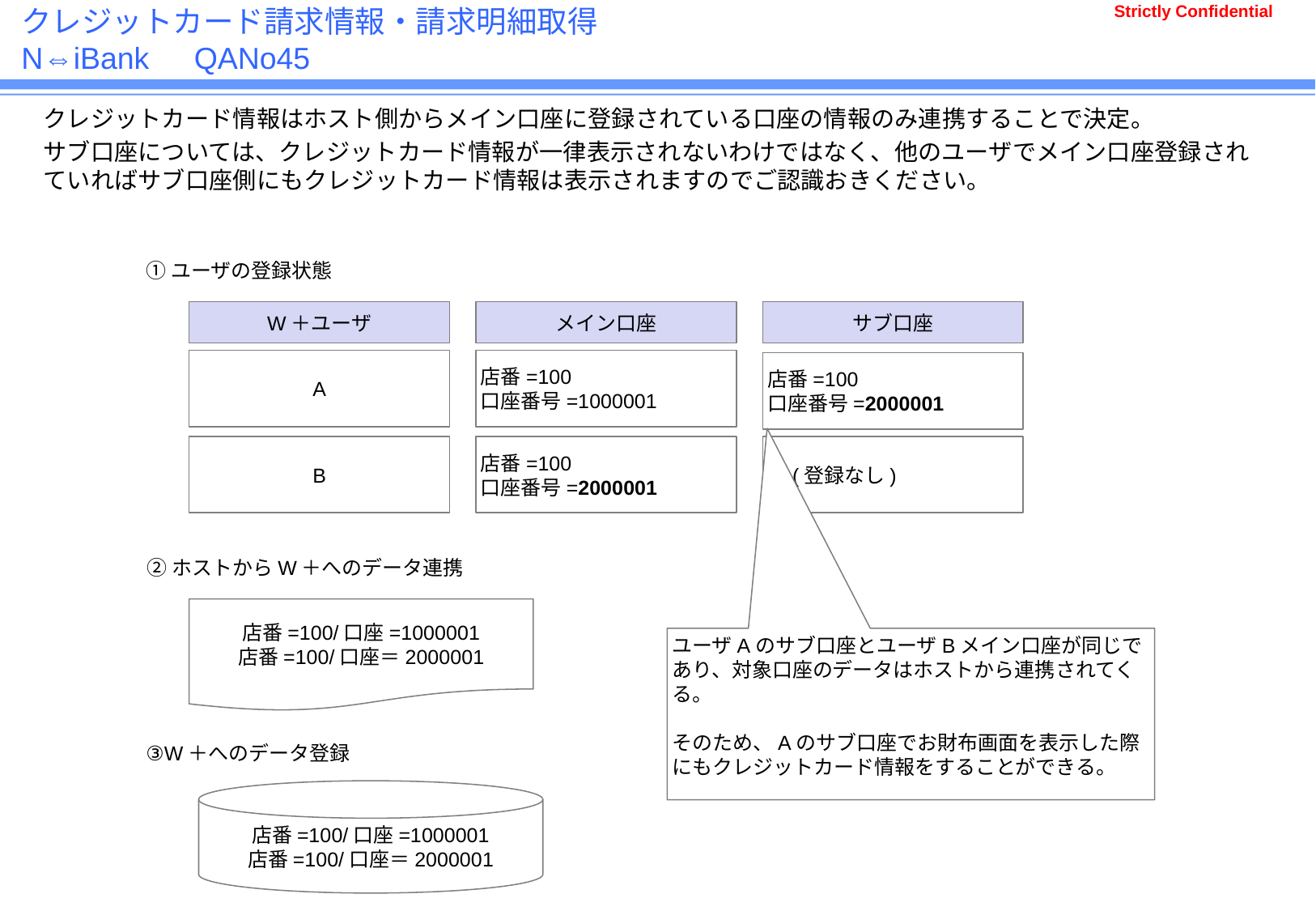

# クレジットカード請求情報・請求明細取得　 N⇔iBank　QANo45
クレジットカード情報はホスト側からメイン口座に登録されている口座の情報のみ連携することで決定。
サブ口座については、クレジットカード情報が一律表示されないわけではなく、他のユーザでメイン口座登録されていればサブ口座側にもクレジットカード情報は表示されますのでご認識おきください。
①ユーザの登録状態
W＋ユーザ
メイン口座
サブ口座
A
店番=100
口座番号=1000001
店番=100
口座番号=2000001
B
店番=100
口座番号=2000001
ー(登録なし)
②ホストからW＋へのデータ連携
店番=100/口座=1000001
店番=100/口座＝2000001
ユーザAのサブ口座とユーザBメイン口座が同じであり、対象口座のデータはホストから連携されてくる。

そのため、Aのサブ口座でお財布画面を表示した際にもクレジットカード情報をすることができる。
③W＋へのデータ登録
店番=100/口座=1000001
店番=100/口座＝2000001